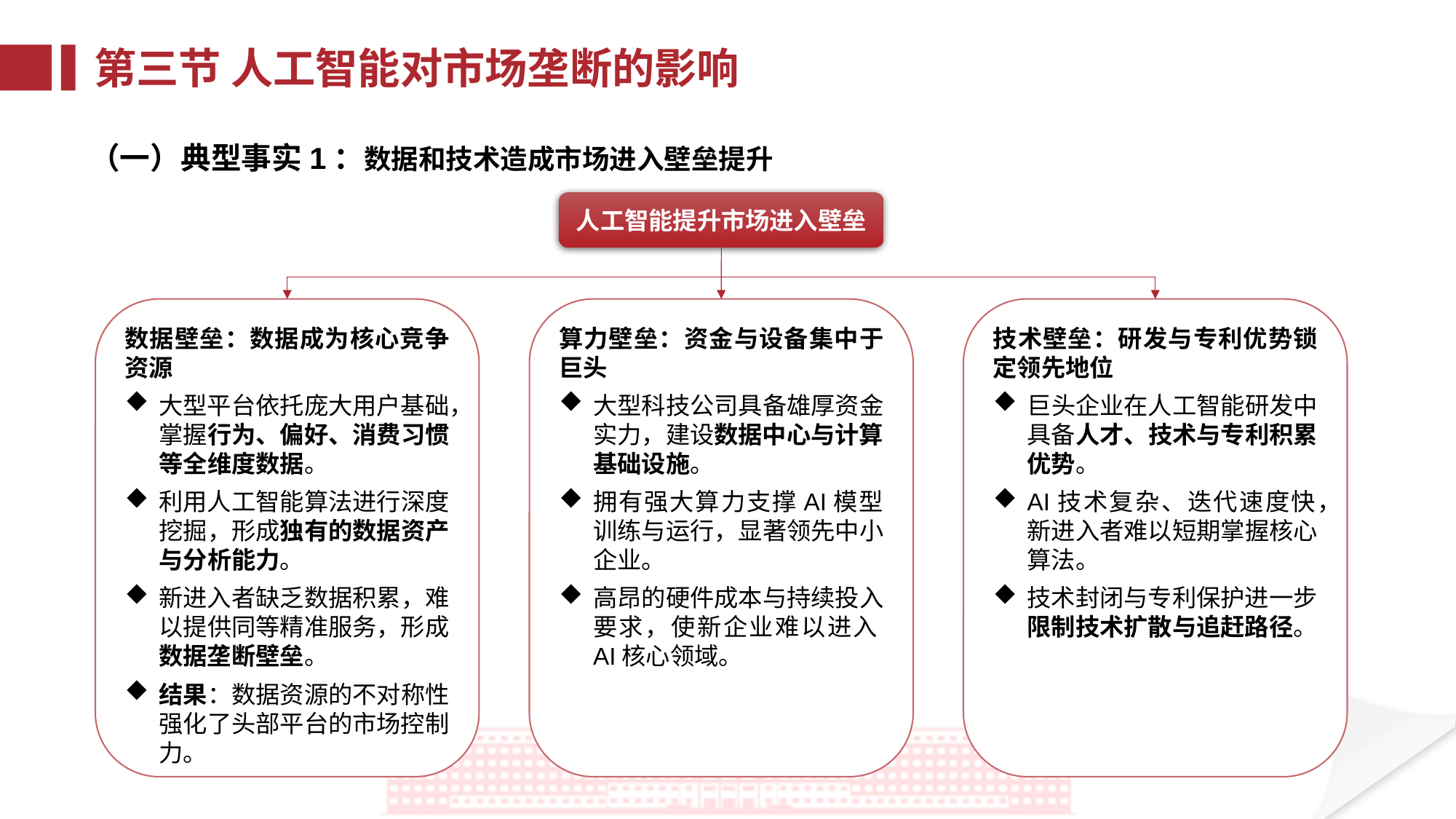

第三节 人工智能对市场垄断的影响

（一）典型事实1：数据和技术造成市场进入壁垒提升
人工智能提升市场进入壁垒
数据壁垒：数据成为核心竞争资源
大型平台依托庞大用户基础，掌握行为、偏好、消费习惯等全维度数据。
利用人工智能算法进行深度挖掘，形成独有的数据资产与分析能力。
新进入者缺乏数据积累，难以提供同等精准服务，形成数据垄断壁垒。
结果：数据资源的不对称性强化了头部平台的市场控制力。
技术壁垒：研发与专利优势锁定领先地位
巨头企业在人工智能研发中具备人才、技术与专利积累优势。
AI技术复杂、迭代速度快，新进入者难以短期掌握核心算法。
技术封闭与专利保护进一步限制技术扩散与追赶路径。
算力壁垒：资金与设备集中于巨头
大型科技公司具备雄厚资金实力，建设数据中心与计算基础设施。
拥有强大算力支撑AI模型训练与运行，显著领先中小企业。
高昂的硬件成本与持续投入要求，使新企业难以进入AI核心领域。